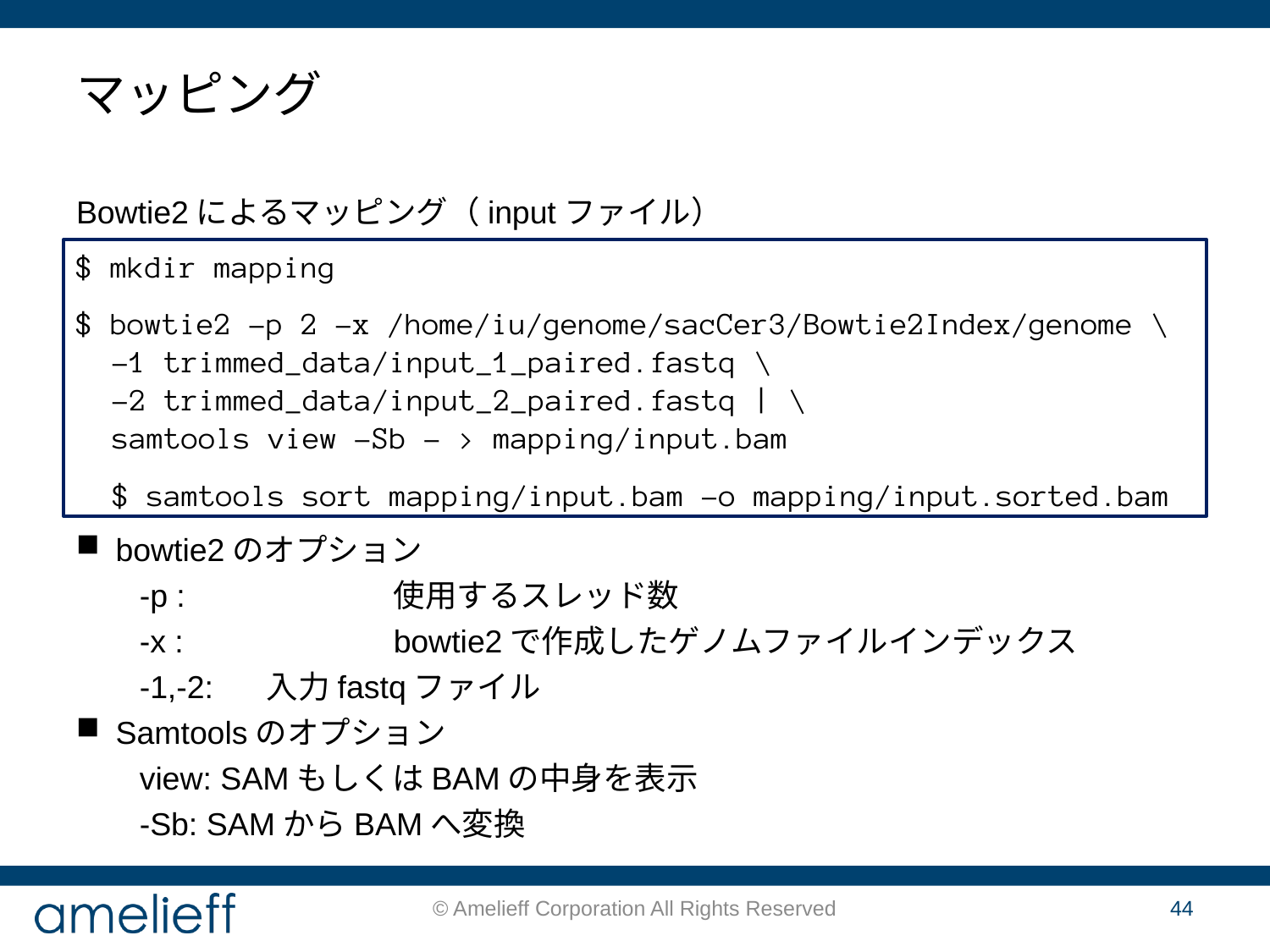

# マッピング
Bowtie2によるマッピング（inputファイル）
$ mkdir mapping
$ bowtie2 -p 2 -x /home/iu/genome/sacCer3/Bowtie2Index/genome \
-1 trimmed_data/input_1_paired.fastq \
-2 trimmed_data/input_2_paired.fastq | \
samtools view -Sb - > mapping/input.bam
$ samtools sort mapping/input.bam -o mapping/input.sorted.bam
bowtie2のオプション
-p :		使用するスレッド数
-x :		bowtie2で作成したゲノムファイルインデックス
-1,-2:	入力fastqファイル
Samtoolsのオプション
view: SAMもしくはBAMの中身を表示
-Sb: SAMからBAMへ変換
© Amelieff Corporation All Rights Reserved
44